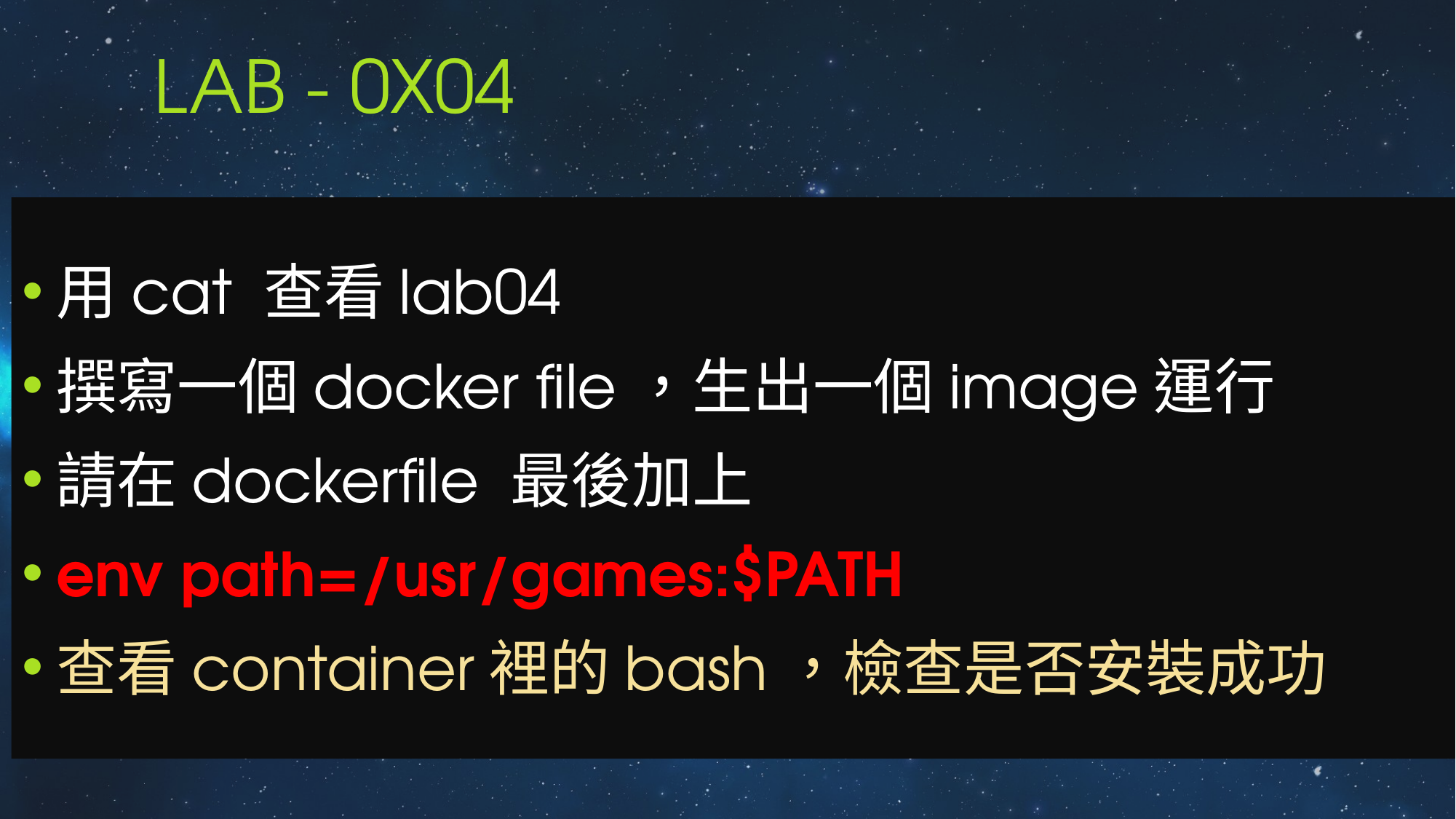

# Lab - 0x04
用cat 查看lab04
撰寫一個docker file，生出一個image運行
請在dockerfile 最後加上
env path=/usr/games:$PATH
查看container裡的bash，檢查是否安裝成功